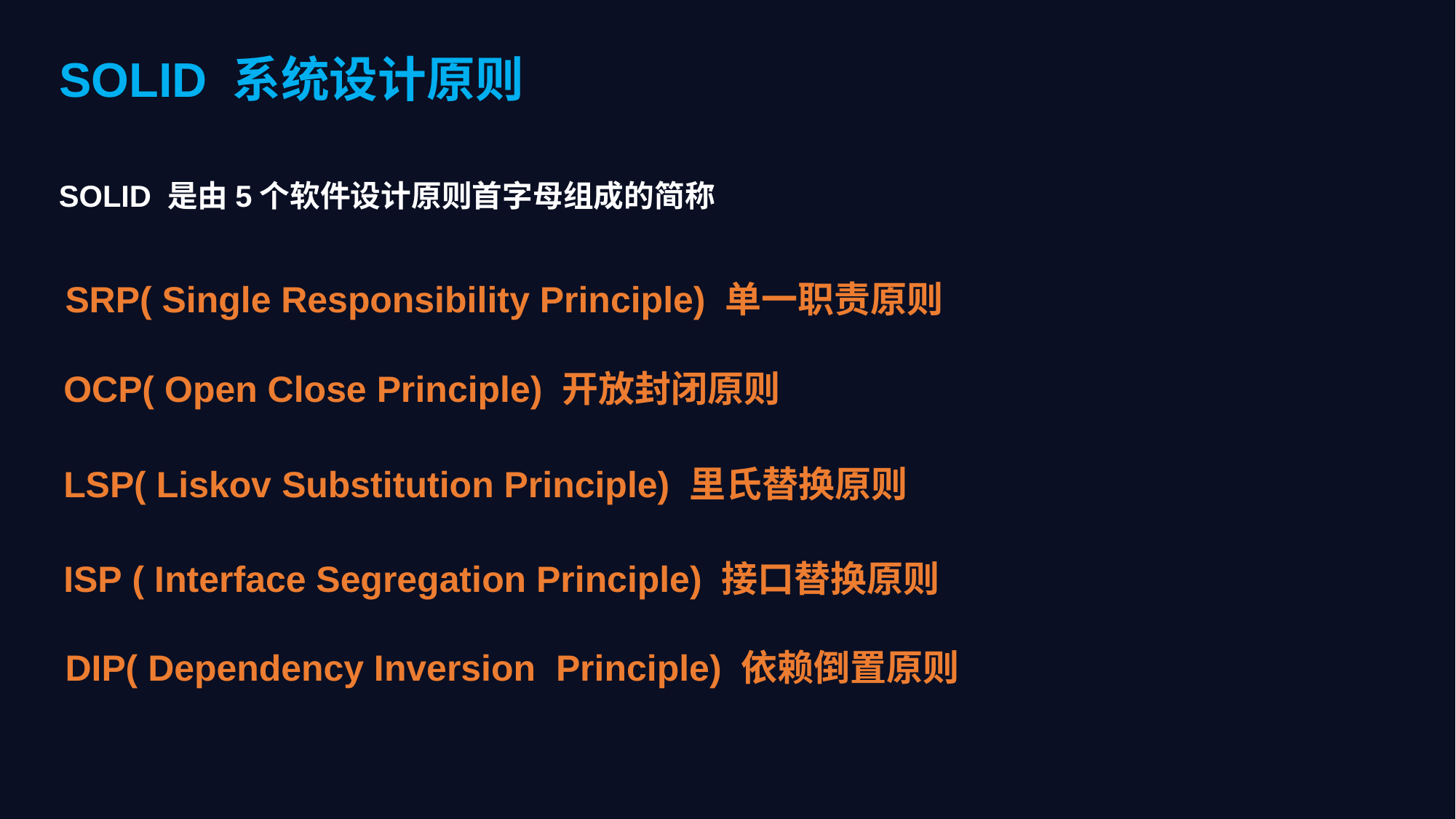

SOLID 系统设计原则
SOLID 是由5个软件设计原则首字母组成的简称
SRP( Single Responsibility Principle) 单一职责原则
OCP( Open Close Principle) 开放封闭原则
LSP( Liskov Substitution Principle) 里氏替换原则
ISP ( Interface Segregation Principle) 接口替换原则
DIP( Dependency Inversion  Principle) 依赖倒置原则